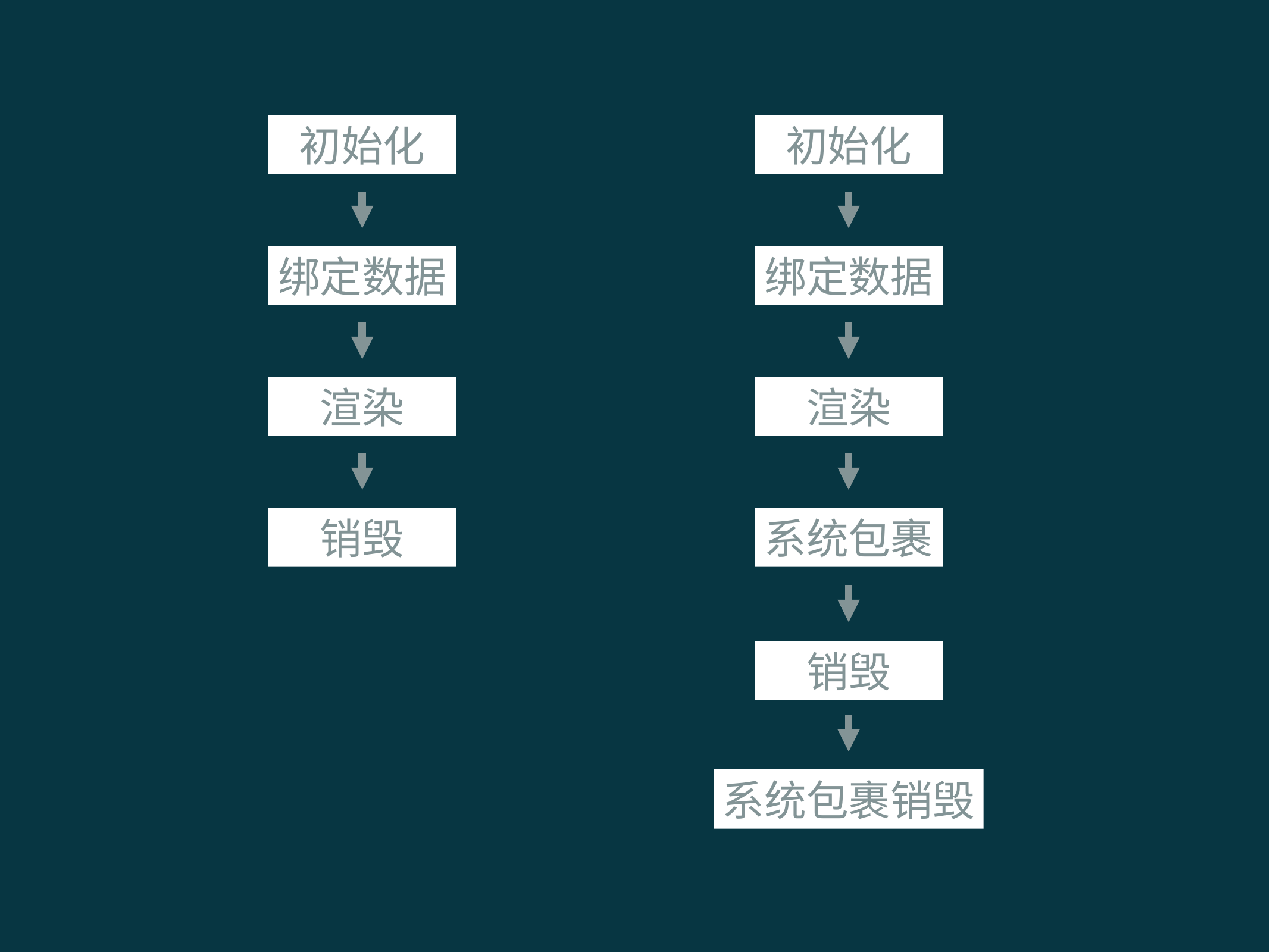

初始化
初始化

绑定数据
绑定数据

渲染
渲染

系统包裹
销毁

销毁

系统包裹销毁